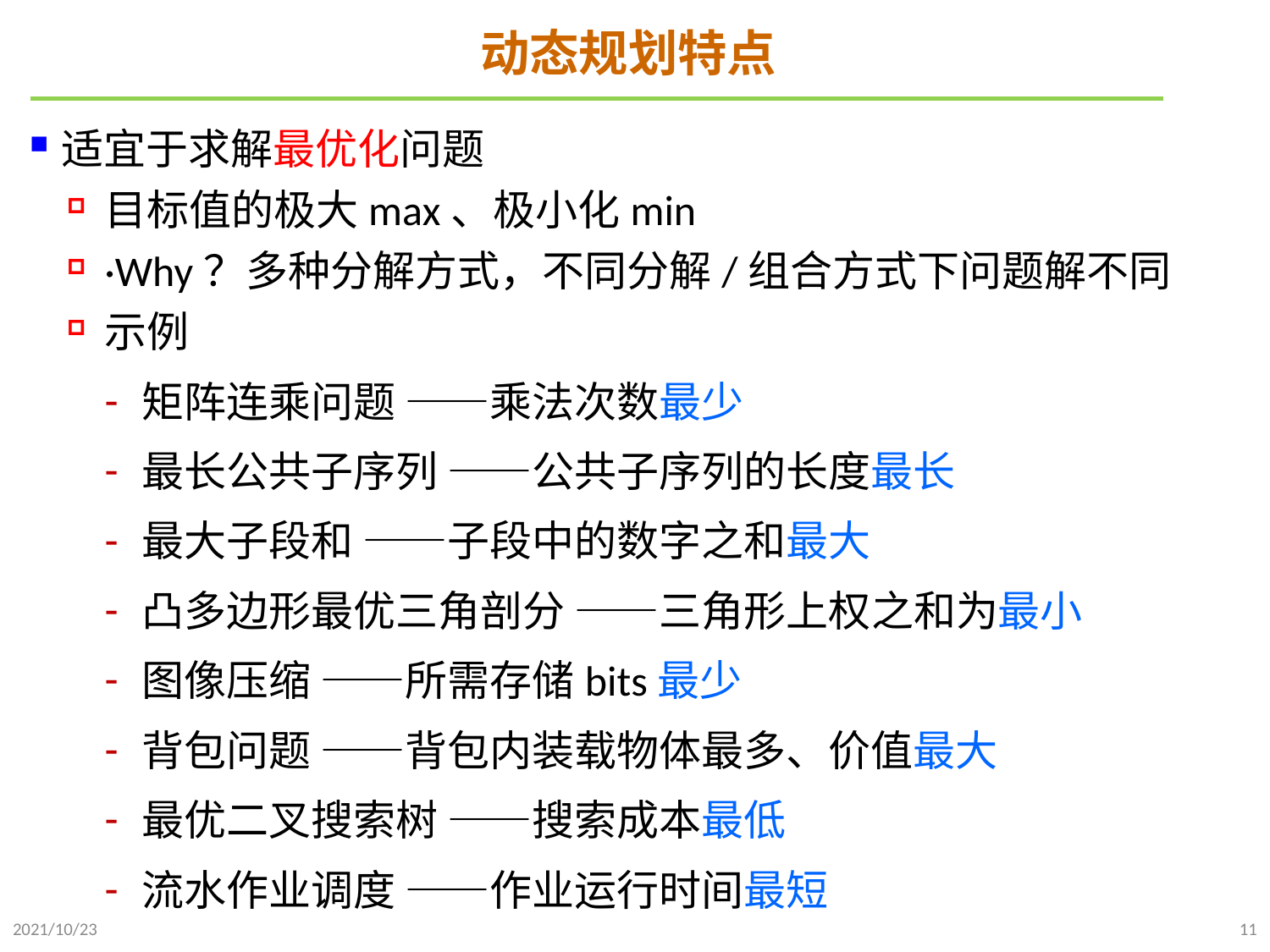

# 动态规划特点
适宜于求解最优化问题
目标值的极大max、极小化min
·Why？多种分解方式，不同分解/组合方式下问题解不同
示例
矩阵连乘问题 ——乘法次数最少
最长公共子序列 ——公共子序列的长度最长
最大子段和 ——子段中的数字之和最大
凸多边形最优三角剖分 ——三角形上权之和为最小
图像压缩 ——所需存储bits最少
背包问题 ——背包内装载物体最多、价值最大
最优二叉搜索树 ——搜索成本最低
流水作业调度 ——作业运行时间最短

2021/10/23
11